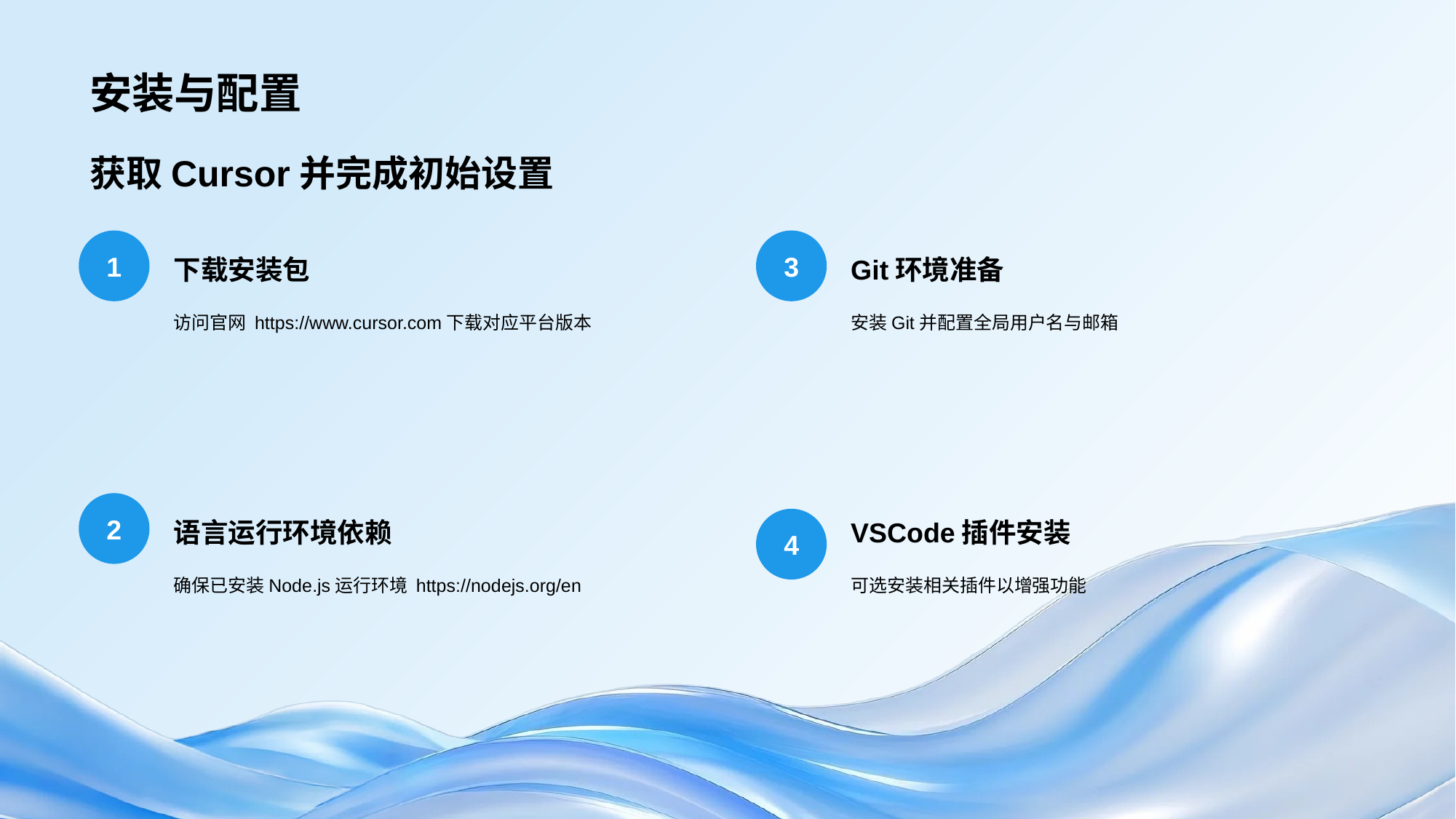

# 安装与配置
获取Cursor并完成初始设置
1
下载安装包
访问官网 https://www.cursor.com下载对应平台版本
3
Git环境准备
安装Git并配置全局用户名与邮箱
2
语言运行环境依赖
确保已安装Node.js运行环境 https://nodejs.org/en
VSCode插件安装
可选安装相关插件以增强功能
4